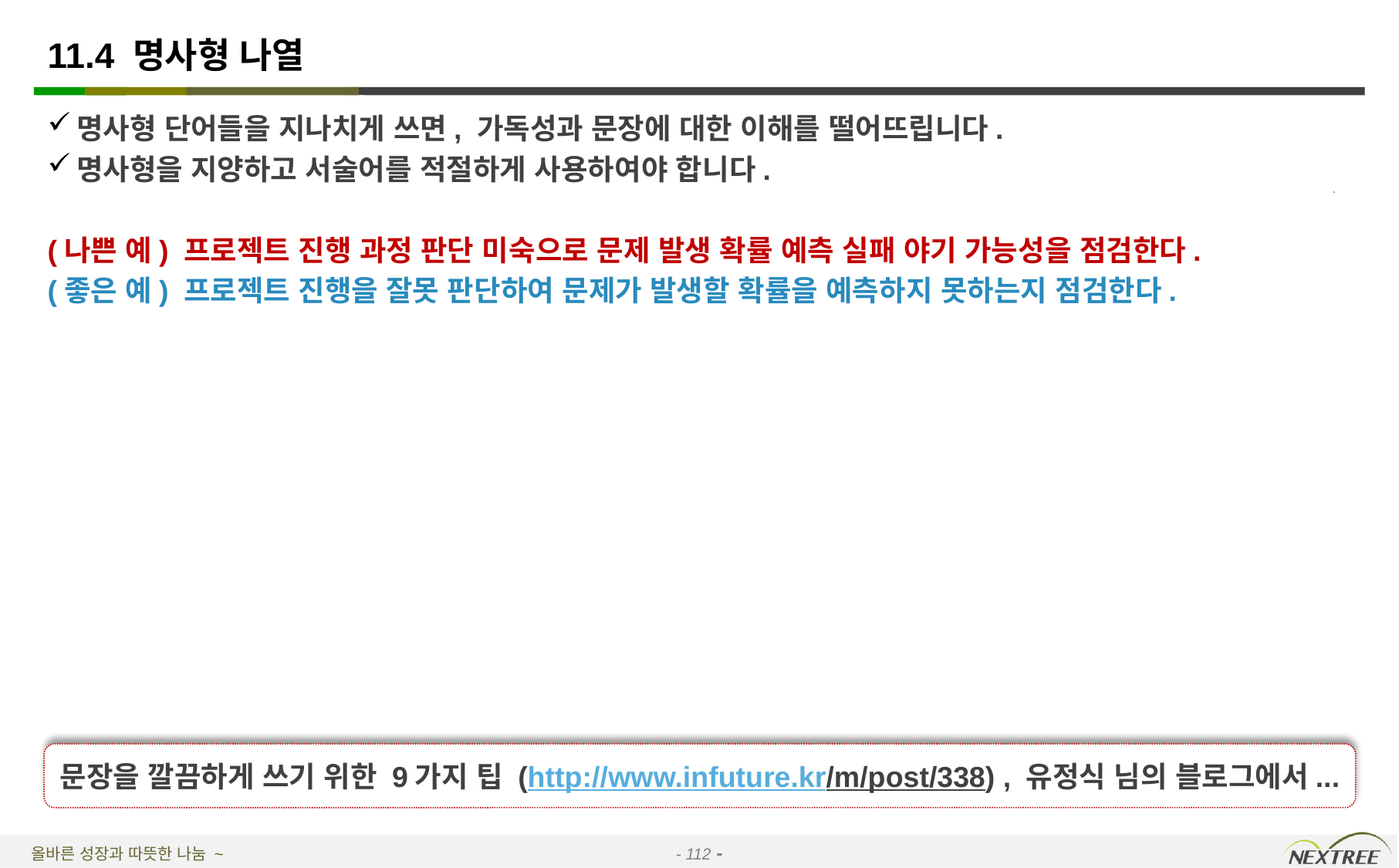

# 11.4 명사형 나열
명사형 단어들을 지나치게 쓰면, 가독성과 문장에 대한 이해를 떨어뜨립니다.
명사형을 지양하고 서술어를 적절하게 사용하여야 합니다.

(나쁜 예) 프로젝트 진행 과정 판단 미숙으로 문제 발생 확률 예측 실패 야기 가능성을 점검한다.
(좋은 예) 프로젝트 진행을 잘못 판단하여 문제가 발생할 확률을 예측하지 못하는지 점검한다.
문장을 깔끔하게 쓰기 위한 9가지 팁 (http://www.infuture.kr/m/post/338) , 유정식 님의 블로그에서...